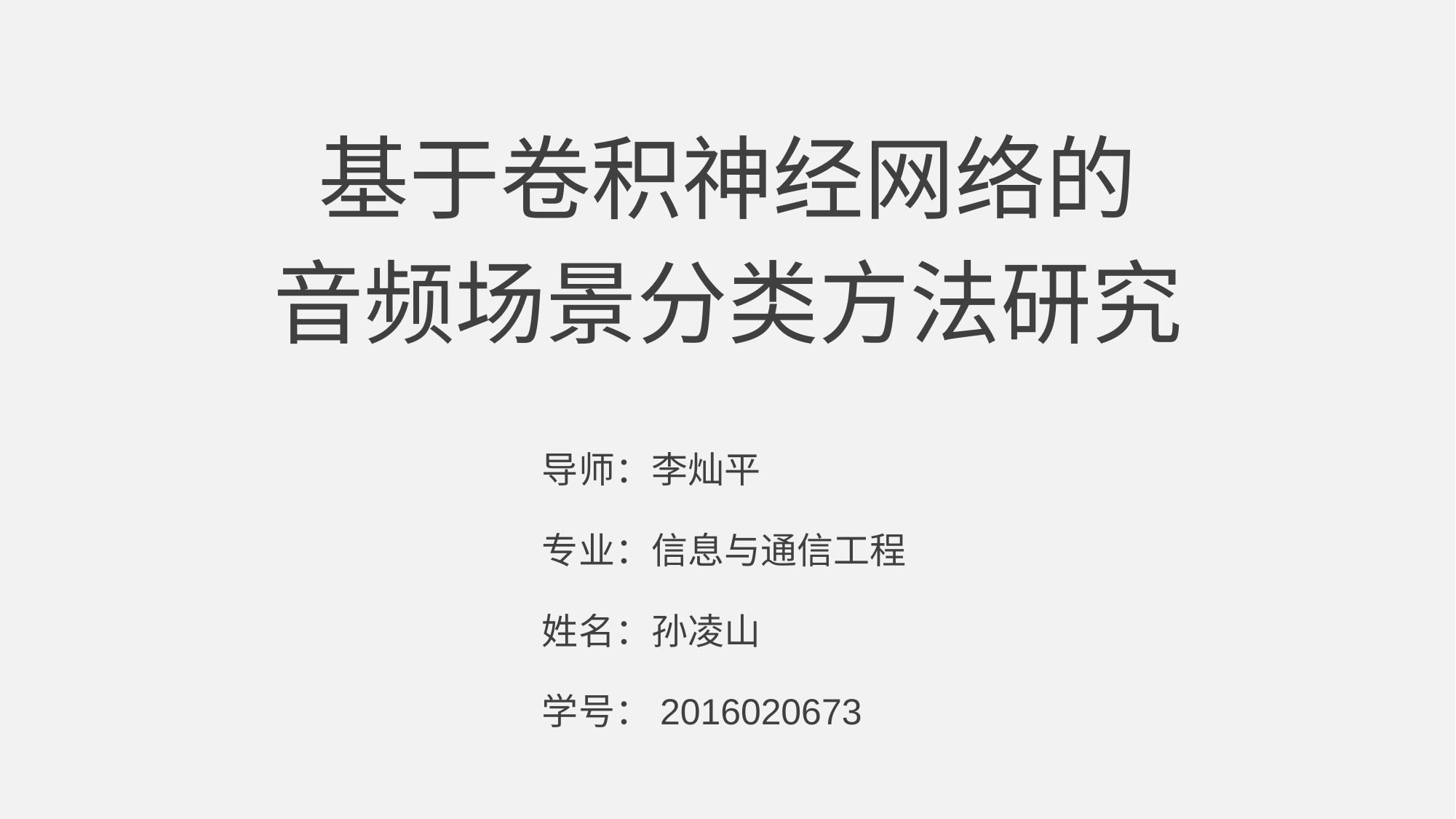

# 基于卷积神经网络的 音频场景分类方法研究
导师：李灿平
专业：信息与通信工程
姓名：孙凌山
学号：2016020673